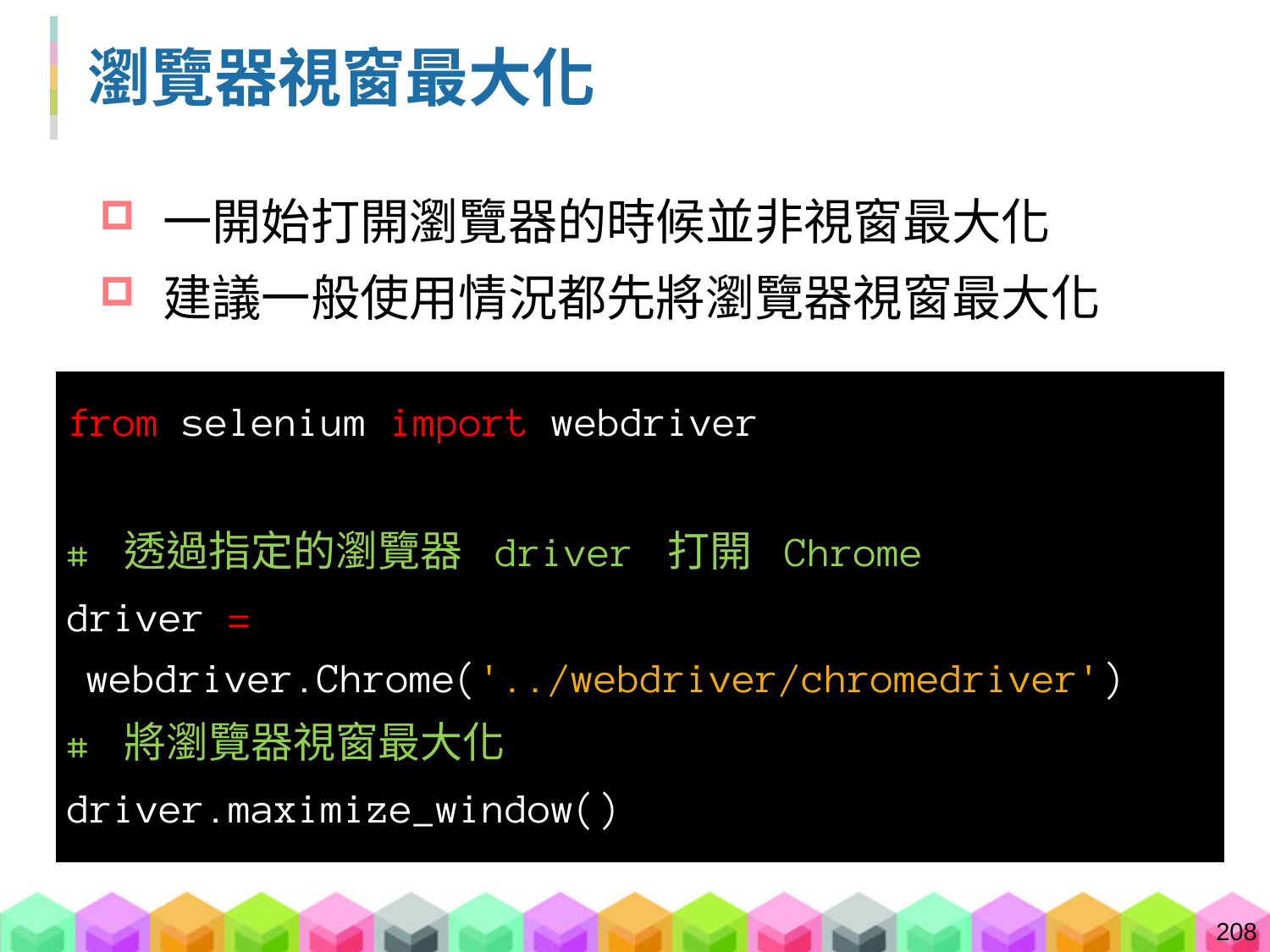

# 瀏覽器視窗最大化
一開始打開瀏覽器的時候並非視窗最大化
建議一般使用情況都先將瀏覽器視窗最大化
from selenium import webdriver

# 透過指定的瀏覽器 driver 打開 Chrome
driver = webdriver.Chrome('../webdriver/chromedriver')
# 將瀏覽器視窗最大化
driver.maximize_window()
208